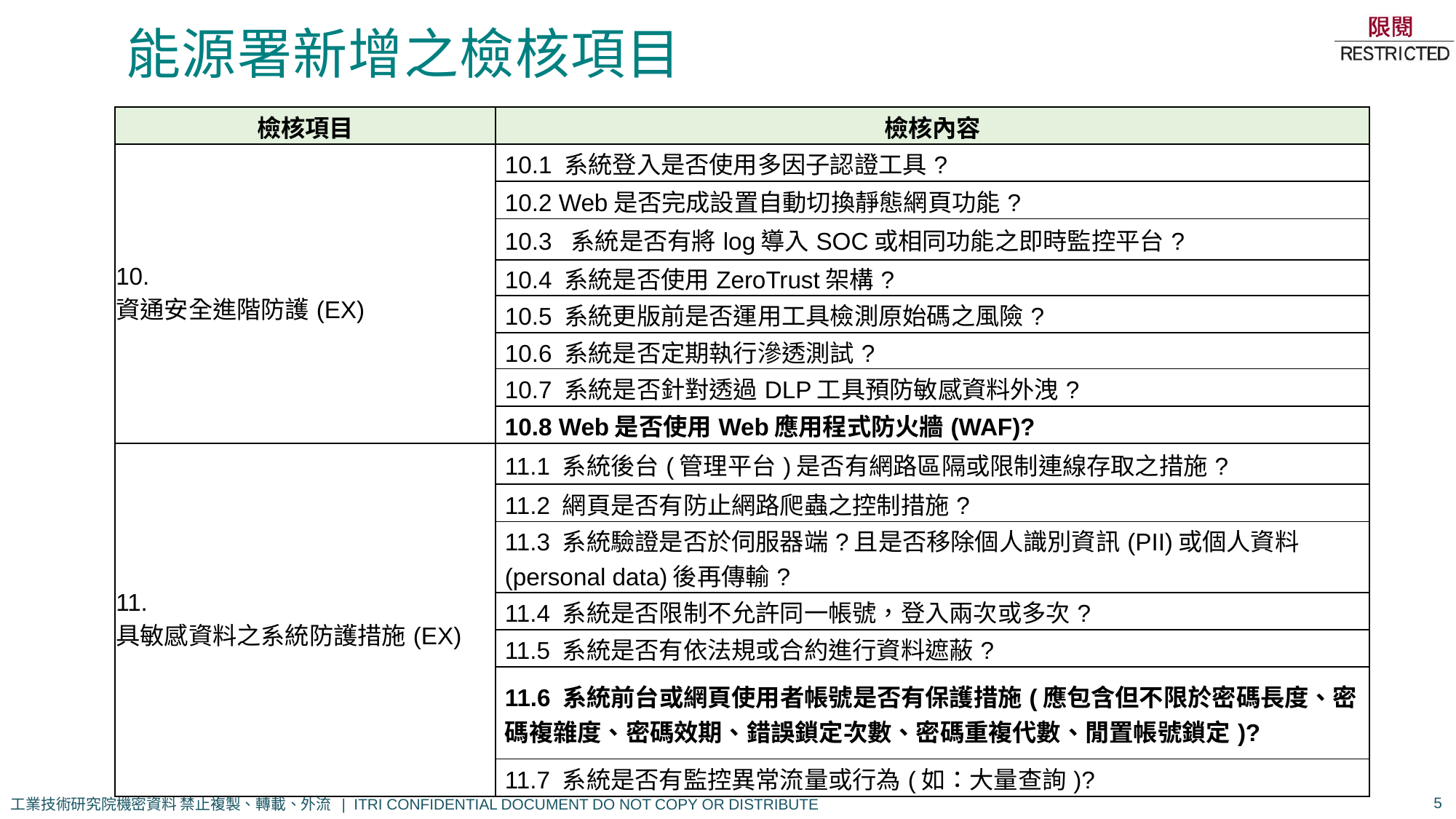

# 能源署新增之檢核項目
| 檢核項目 | 檢核內容 |
| --- | --- |
| 10. 資通安全進階防護(EX) | 10.1 系統登入是否使用多因子認證工具? |
|  | 10.2 Web是否完成設置自動切換靜態網頁功能? |
|  | 10.3 系統是否有將log導入SOC或相同功能之即時監控平台? |
|  | 10.4 系統是否使用ZeroTrust架構? |
|  | 10.5 系統更版前是否運用工具檢測原始碼之風險? |
|  | 10.6 系統是否定期執行滲透測試? |
|  | 10.7 系統是否針對透過DLP工具預防敏感資料外洩? |
|  | 10.8 Web是否使用Web應用程式防火牆(WAF)? |
| 11. 具敏感資料之系統防護措施(EX) | 11.1 系統後台(管理平台)是否有網路區隔或限制連線存取之措施? |
|  | 11.2 網頁是否有防止網路爬蟲之控制措施? |
|  | 11.3 系統驗證是否於伺服器端?且是否移除個人識別資訊(PII)或個人資料(personal data)後再傳輸? |
|  | 11.4 系統是否限制不允許同一帳號，登入兩次或多次? |
|  | 11.5 系統是否有依法規或合約進行資料遮蔽? |
|  | 11.6 系統前台或網頁使用者帳號是否有保護措施(應包含但不限於密碼長度、密碼複雜度、密碼效期、錯誤鎖定次數、密碼重複代數、閒置帳號鎖定)? |
|  | 11.7 系統是否有監控異常流量或行為(如：大量查詢)? |
5